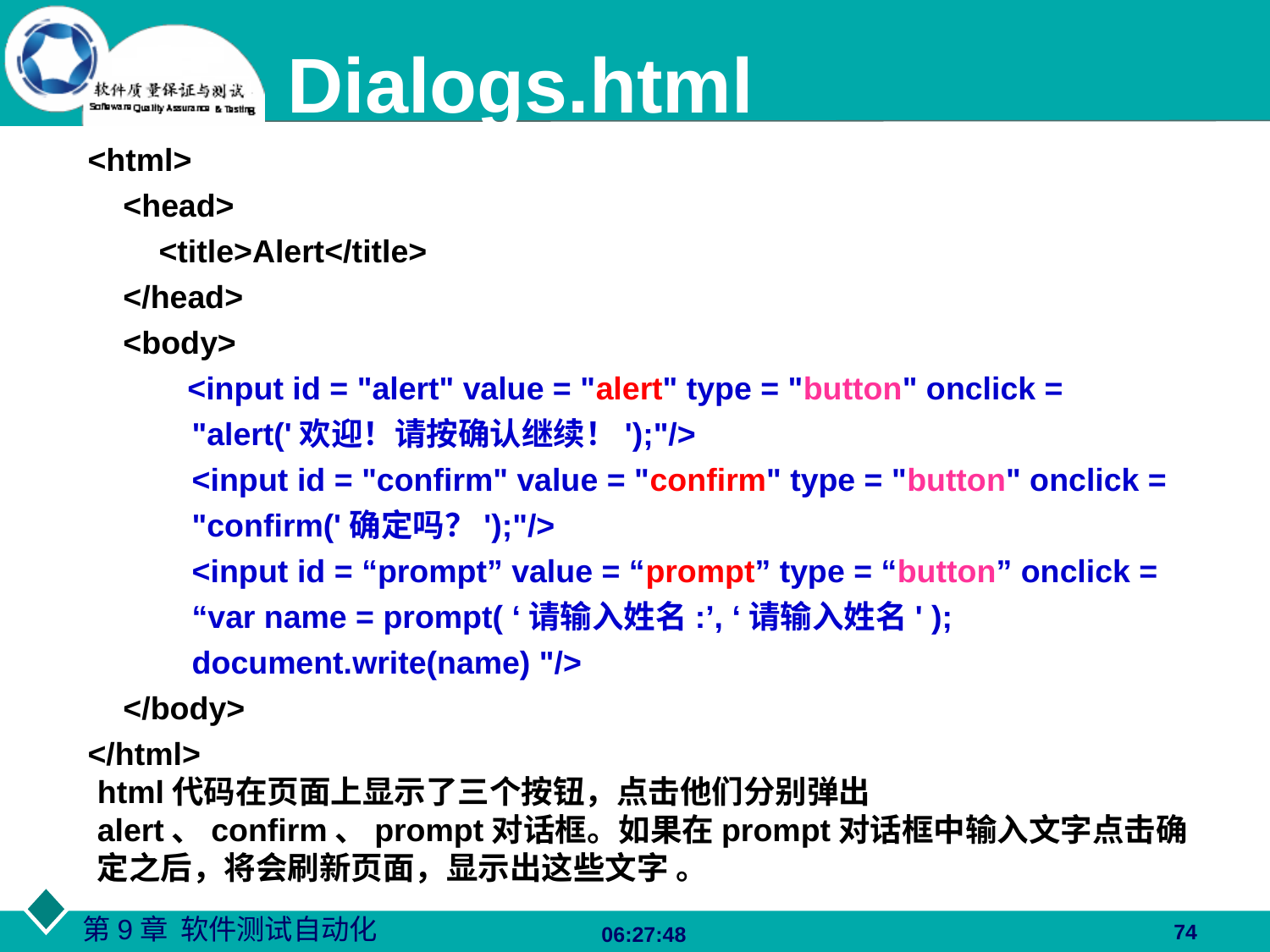

# Dialogs.html
<html>
    <head>
        <title>Alert</title>
    </head>
    <body>
    <input id = "alert" value = "alert" type = "button" onclick = "alert('欢迎！请按确认继续！');"/>
 	<input id = "confirm" value = "confirm" type = "button" onclick = "confirm('确定吗？');"/>
	<input id = “prompt” value = “prompt” type = “button” onclick = “var name = prompt( ‘请输入姓名:’, ‘请输入姓名' ); document.write(name) "/>
    </body>
</html>
html代码在页面上显示了三个按钮，点击他们分别弹出alert、confirm、prompt对话框。如果在prompt对话框中输入文字点击确定之后，将会刷新页面，显示出这些文字 。
74
06:27:48